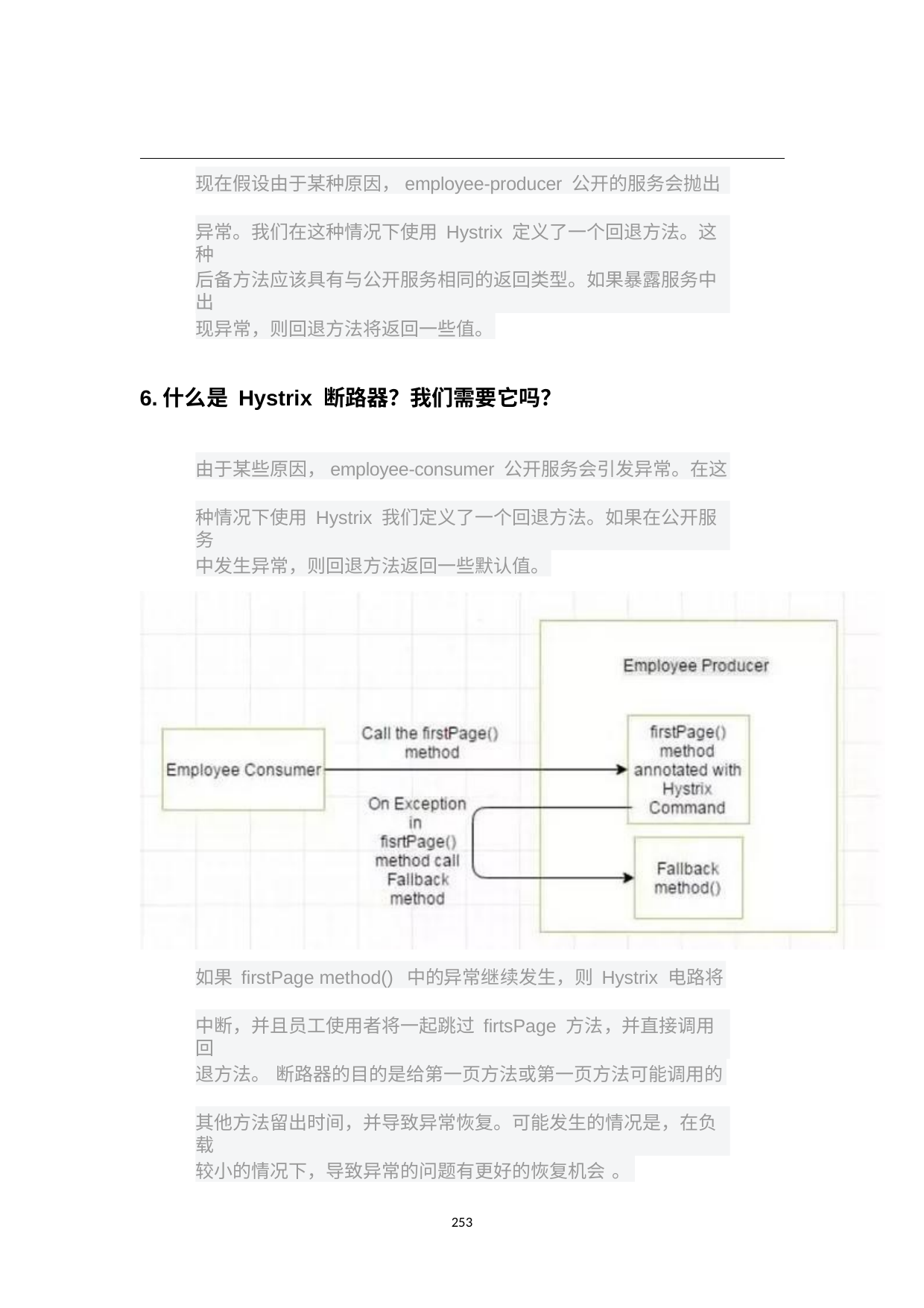

现在假设由于某种原因，employee-producer 公开的服务会抛出
异常。我们在这种情况下使用 Hystrix 定义了一个回退方法。这种
后备方法应该具有与公开服务相同的返回类型。如果暴露服务中出
现异常，则回退方法将返回一些值。
6.什么是 Hystrix 断路器？我们需要它吗？
由于某些原因，employee-consumer 公开服务会引发异常。在这
种情况下使用 Hystrix 我们定义了一个回退方法。如果在公开服务
中发生异常，则回退方法返回一些默认值。

如果 firstPage method() 中的异常继续发生，则 Hystrix 电路将
中断，并且员工使用者将一起跳过 firtsPage 方法，并直接调用回
退方法。 断路器的目的是给第一页方法或第一页方法可能调用的
其他方法留出时间，并导致异常恢复。可能发生的情况是，在负载
较小的情况下，导致异常的问题有更好的恢复机会 。
253